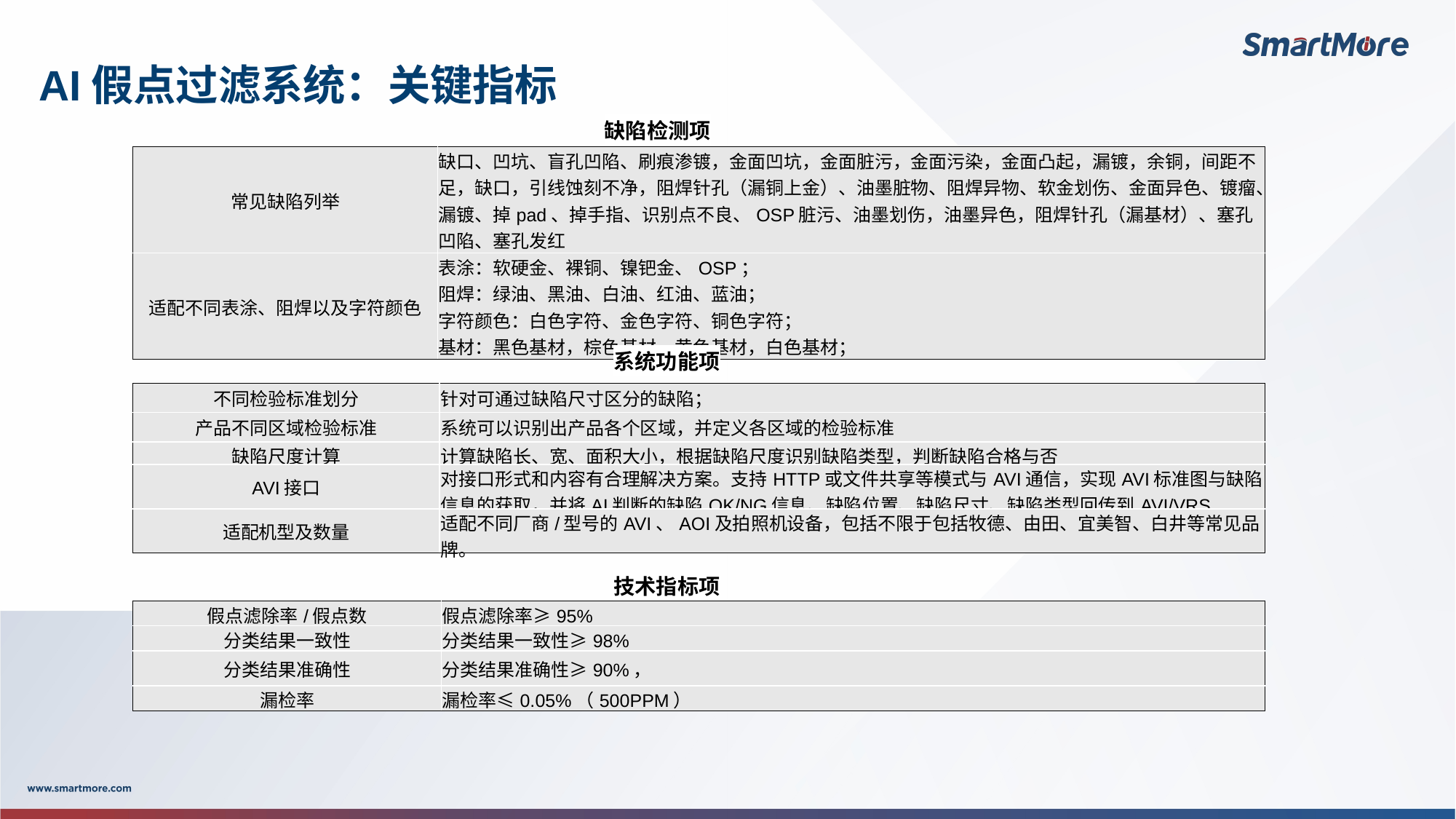

# AI假点过滤系统：关键指标
缺陷检测项
| 常见缺陷列举 | 缺口、凹坑、盲孔凹陷、刷痕渗镀，金面凹坑，金面脏污，金面污染，金面凸起，漏镀，余铜，间距不足，缺口，引线蚀刻不净，阻焊针孔（漏铜上金）、油墨脏物、阻焊异物、软金划伤、金面异色、镀瘤、漏镀、掉pad、掉手指、识别点不良、OSP脏污、油墨划伤，油墨异色，阻焊针孔（漏基材）、塞孔凹陷、塞孔发红 |
| --- | --- |
| 适配不同表涂、阻焊以及字符颜色 | 表涂：软硬金、裸铜、镍钯金、OSP； 阻焊：绿油、黑油、白油、红油、蓝油； 字符颜色：白色字符、金色字符、铜色字符； 基材：黑色基材，棕色基材，黄色基材，白色基材； |
系统功能项
| 不同检验标准划分 | 针对可通过缺陷尺寸区分的缺陷； |
| --- | --- |
| 产品不同区域检验标准 | 系统可以识别出产品各个区域，并定义各区域的检验标准 |
| 缺陷尺度计算 | 计算缺陷长、宽、面积大小，根据缺陷尺度识别缺陷类型，判断缺陷合格与否 |
| AVI接口 | 对接口形式和内容有合理解决方案。支持HTTP或文件共享等模式与AVI通信，实现AVI标准图与缺陷信息的获取，并将AI判断的缺陷OK/NG信息、缺陷位置、缺陷尺寸、缺陷类型回传到AVI/VRS |
| 适配机型及数量 | 适配不同厂商/型号的AVI、AOI及拍照机设备，包括不限于包括牧德、由田、宜美智、白井等常见品牌。 |
技术指标项
| 假点滤除率/假点数 | 假点滤除率≥95% |
| --- | --- |
| 分类结果一致性 | 分类结果一致性≥98% |
| 分类结果准确性 | 分类结果准确性≥90%， |
| 漏检率 | 漏检率≤0.05%（500PPM） |